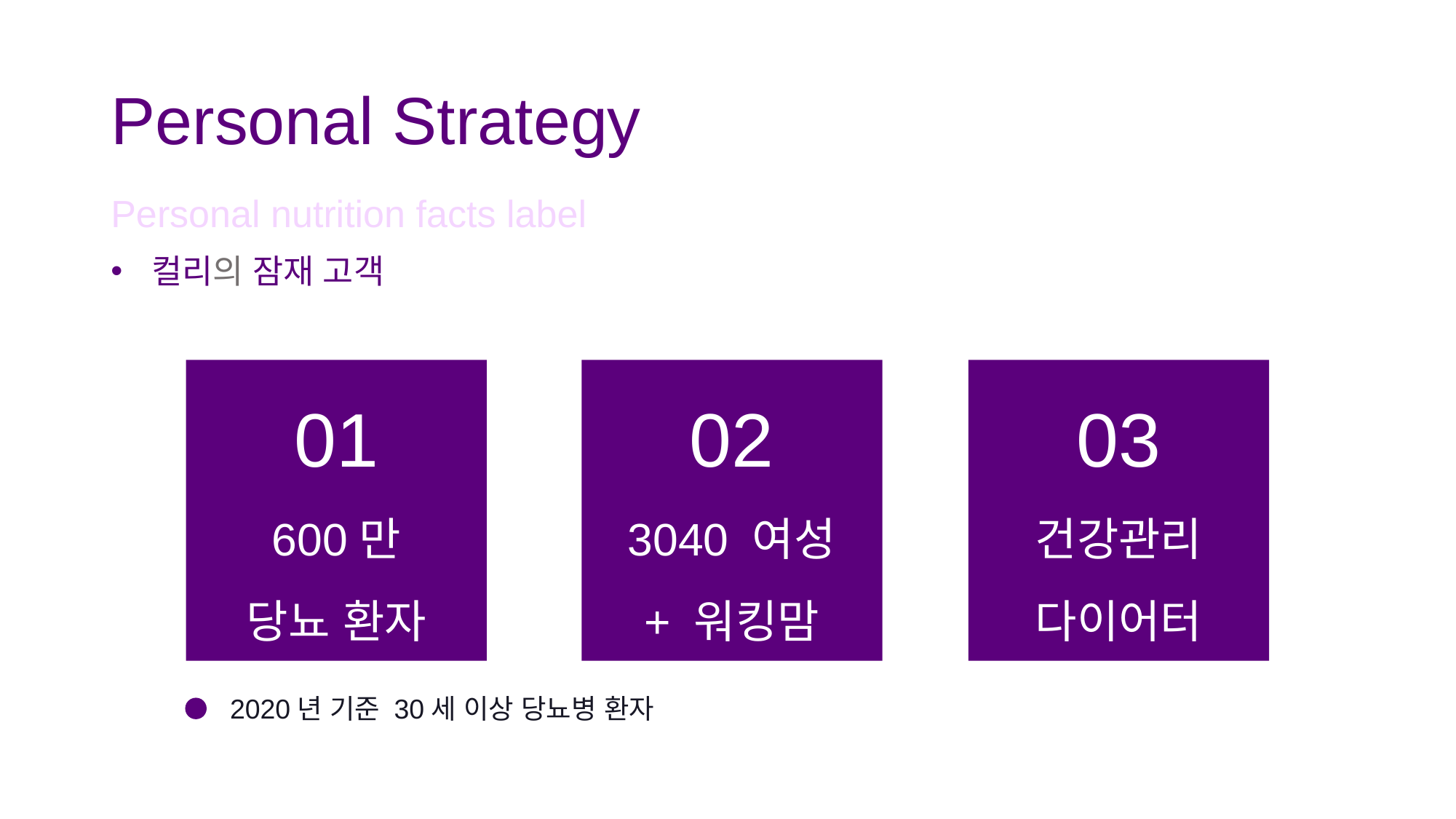

# Personal Strategy
Personal nutrition facts label
컬리의 잠재 고객

600만
당뇨 환자

3040 여성
+ 워킹맘

건강관리
다이어터
01
02
03
2020년 기준 30세 이상 당뇨병 환자